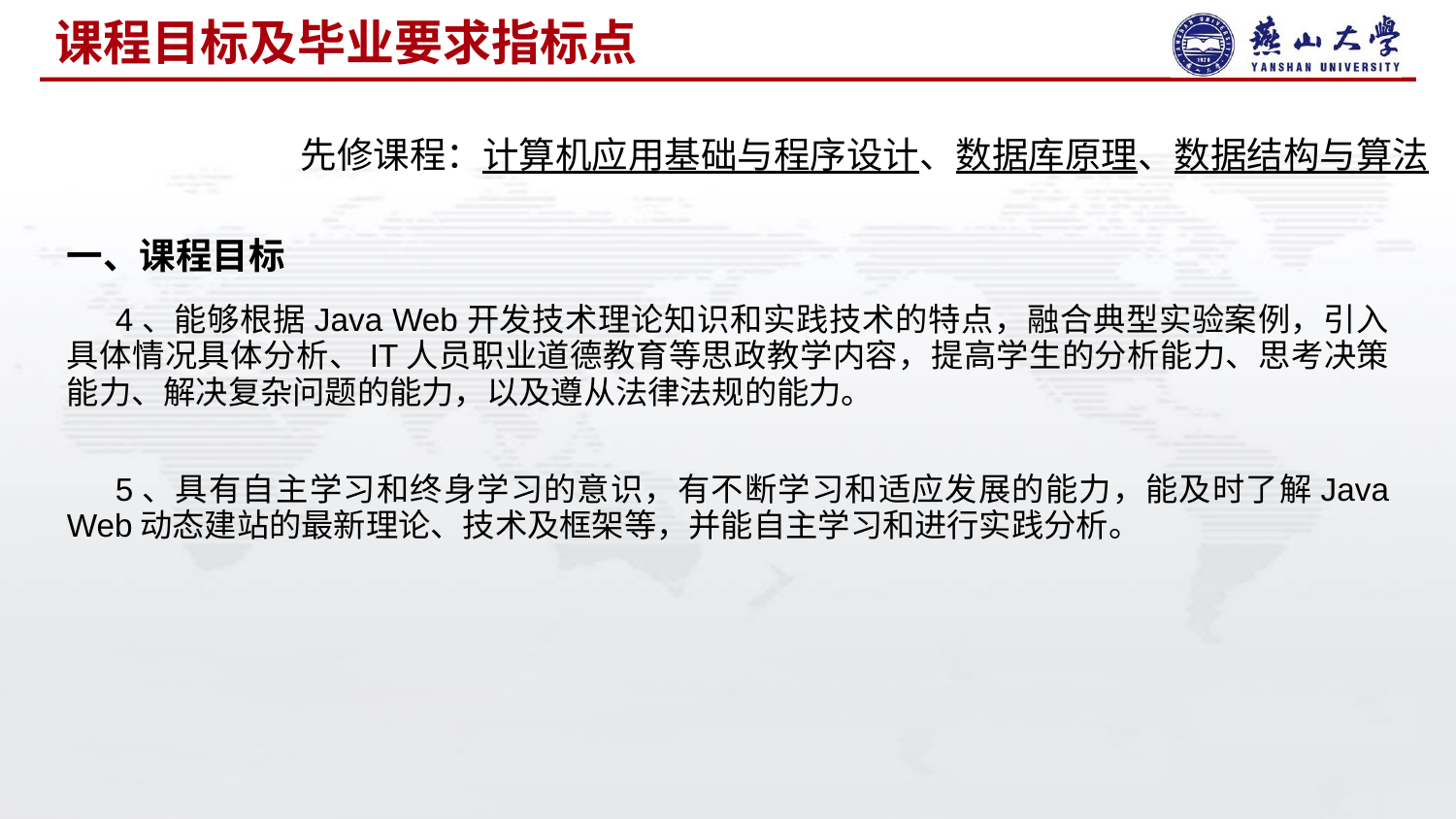

# 课程目标及毕业要求指标点
先修课程：计算机应用基础与程序设计、数据库原理、数据结构与算法
一、课程目标
4、能够根据Java Web开发技术理论知识和实践技术的特点，融合典型实验案例，引入具体情况具体分析、IT人员职业道德教育等思政教学内容，提高学生的分析能力、思考决策能力、解决复杂问题的能力，以及遵从法律法规的能力。

5、具有自主学习和终身学习的意识，有不断学习和适应发展的能力，能及时了解Java Web动态建站的最新理论、技术及框架等，并能自主学习和进行实践分析。